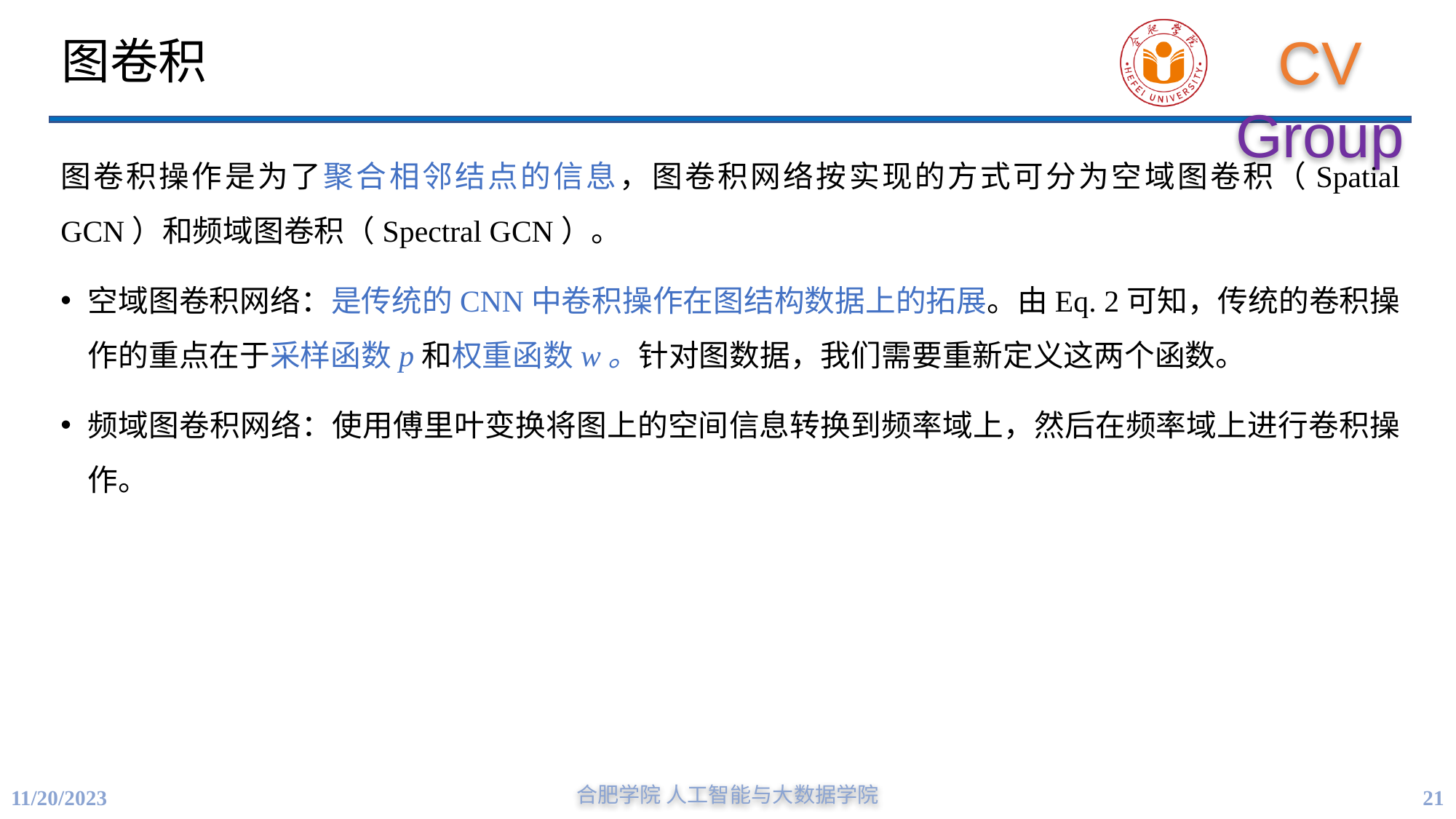

# 图卷积
图卷积操作是为了聚合相邻结点的信息，图卷积网络按实现的方式可分为空域图卷积（Spatial GCN）和频域图卷积（Spectral GCN）。
空域图卷积网络：是传统的CNN中卷积操作在图结构数据上的拓展。由Eq. 2可知，传统的卷积操作的重点在于采样函数p和权重函数w。针对图数据，我们需要重新定义这两个函数。
频域图卷积网络：使用傅里叶变换将图上的空间信息转换到频率域上，然后在频率域上进行卷积操作。
合肥学院 人工智能与大数据学院
21
11/20/2023